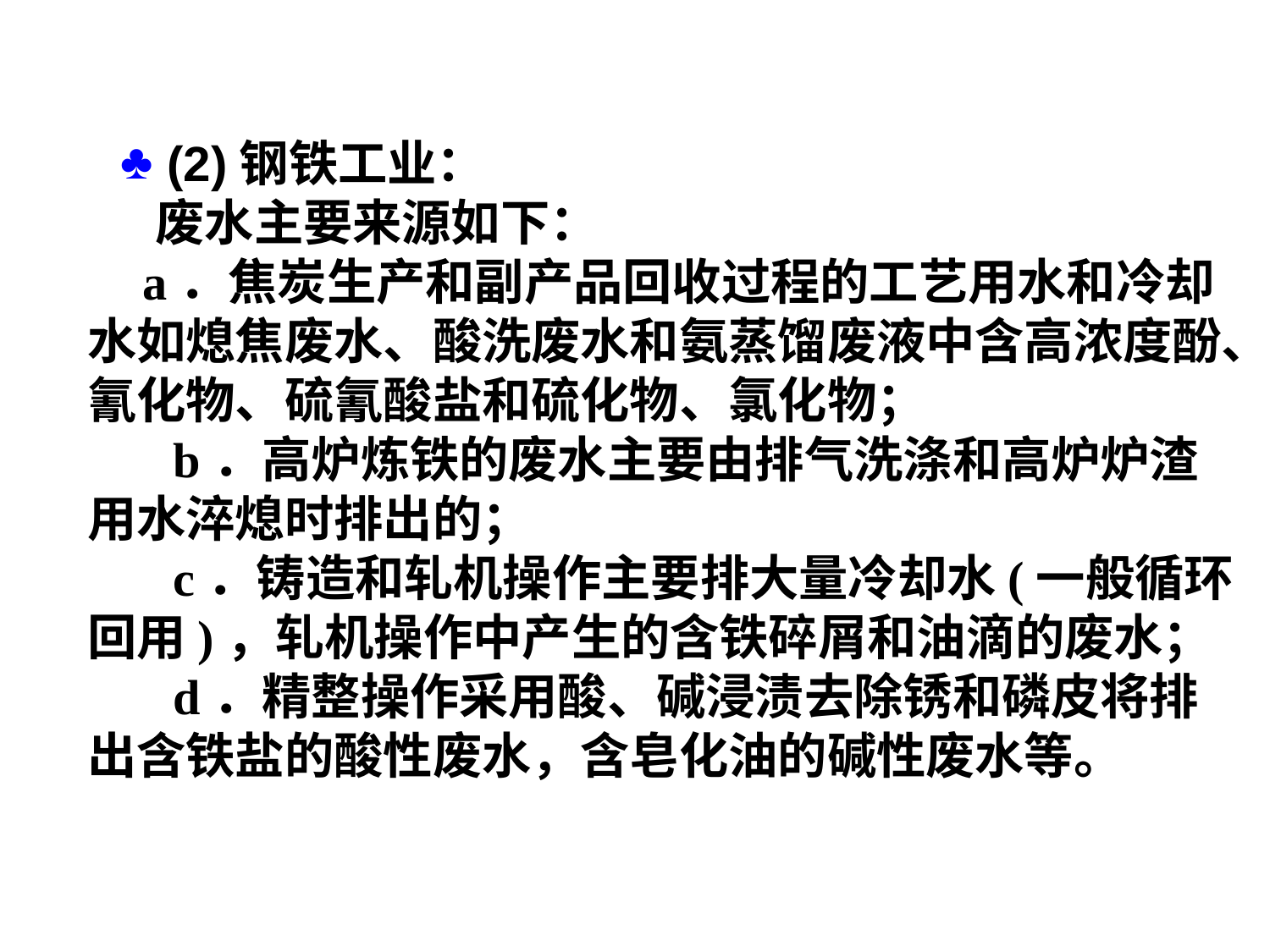

(2)钢铁工业：
     废水主要来源如下：
    a．焦炭生产和副产品回收过程的工艺用水和冷却水如熄焦废水、酸洗废水和氨蒸馏废液中含高浓度酚、氰化物、硫氰酸盐和硫化物、氯化物；
       b．高炉炼铁的废水主要由排气洗涤和高炉炉渣用水淬熄时排出的；
       c．铸造和轧机操作主要排大量冷却水(一般循环回用)，轧机操作中产生的含铁碎屑和油滴的废水；
       d．精整操作采用酸、碱浸渍去除锈和磷皮将排出含铁盐的酸性废水，含皂化油的碱性废水等。